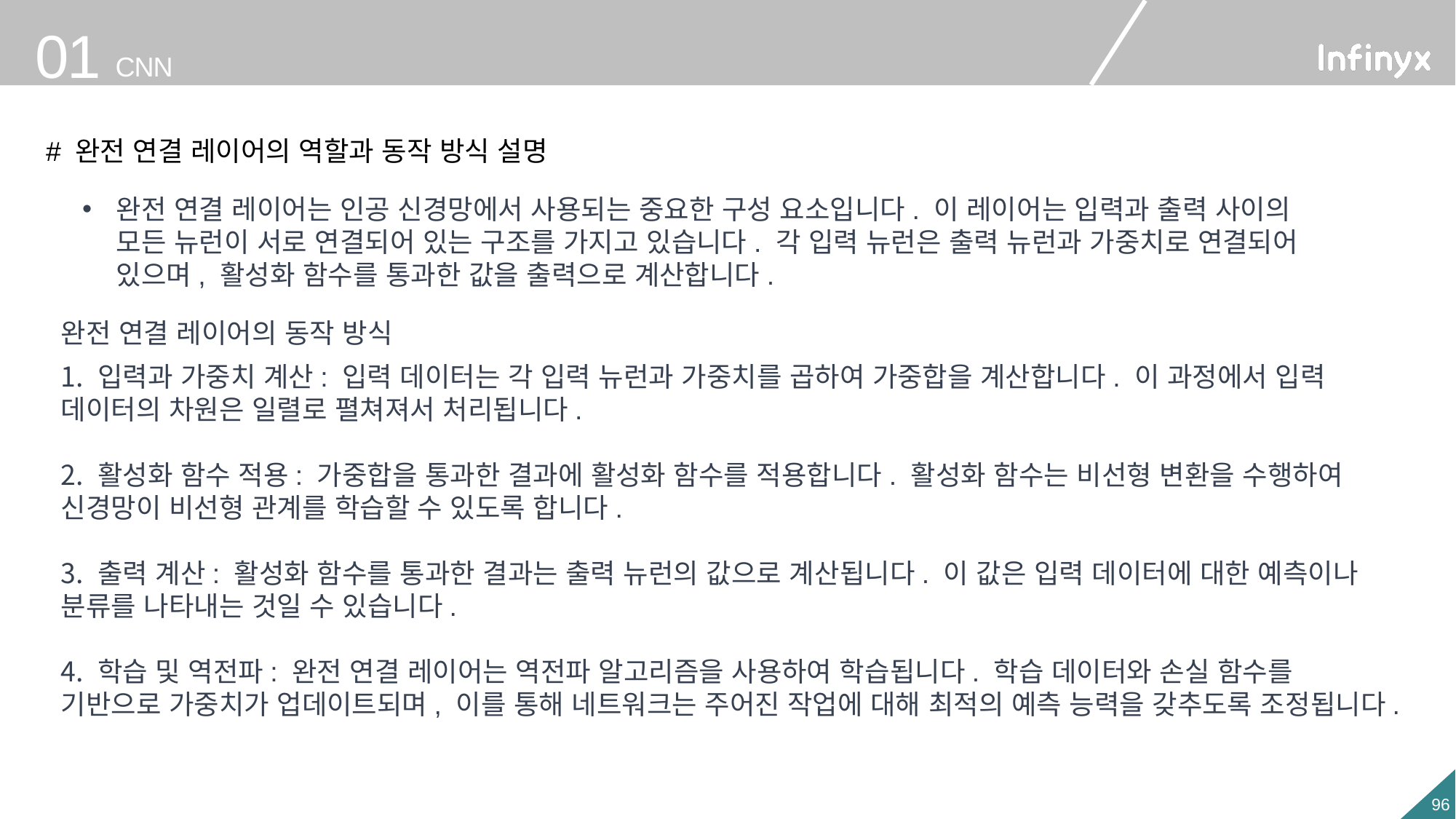

# 완전 연결 레이어의 역할과 동작 방식 설명
완전 연결 레이어는 인공 신경망에서 사용되는 중요한 구성 요소입니다. 이 레이어는 입력과 출력 사이의 모든 뉴런이 서로 연결되어 있는 구조를 가지고 있습니다. 각 입력 뉴런은 출력 뉴런과 가중치로 연결되어 있으며, 활성화 함수를 통과한 값을 출력으로 계산합니다.
완전 연결 레이어의 동작 방식
 입력과 가중치 계산: 입력 데이터는 각 입력 뉴런과 가중치를 곱하여 가중합을 계산합니다. 이 과정에서 입력 데이터의 차원은 일렬로 펼쳐져서 처리됩니다.

 활성화 함수 적용: 가중합을 통과한 결과에 활성화 함수를 적용합니다. 활성화 함수는 비선형 변환을 수행하여 신경망이 비선형 관계를 학습할 수 있도록 합니다.

 출력 계산: 활성화 함수를 통과한 결과는 출력 뉴런의 값으로 계산됩니다. 이 값은 입력 데이터에 대한 예측이나 분류를 나타내는 것일 수 있습니다.

 학습 및 역전파: 완전 연결 레이어는 역전파 알고리즘을 사용하여 학습됩니다. 학습 데이터와 손실 함수를 기반으로 가중치가 업데이트되며, 이를 통해 네트워크는 주어진 작업에 대해 최적의 예측 능력을 갖추도록 조정됩니다.